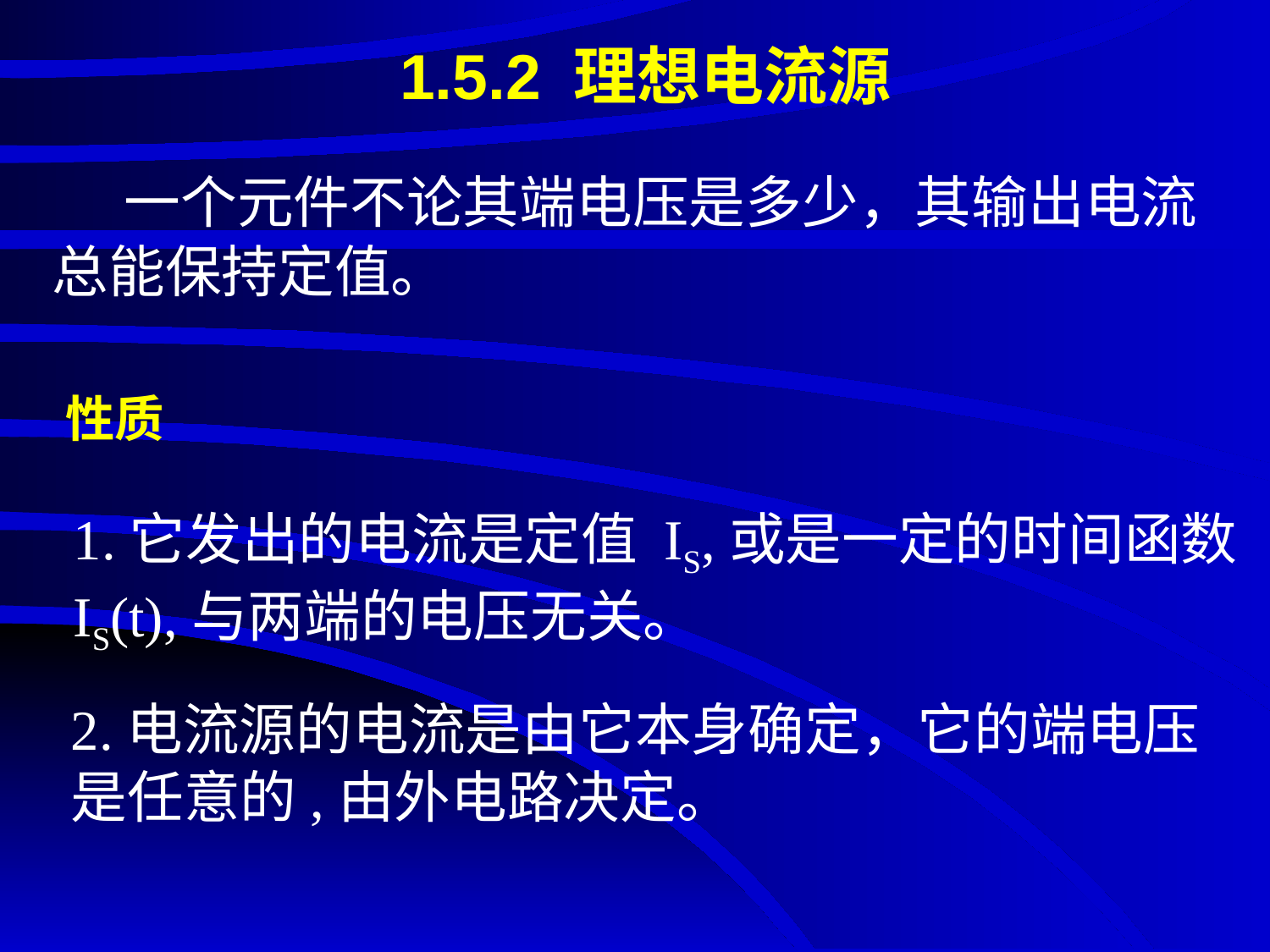

# 1.5.2 理想电流源
    一个元件不论其端电压是多少，其输出电流总能保持定值。
性质
1.它发出的电流是定值 IS,或是一定的时间函数IS(t),与两端的电压无关。
2.电流源的电流是由它本身确定，它的端电压是任意的,由外电路决定。